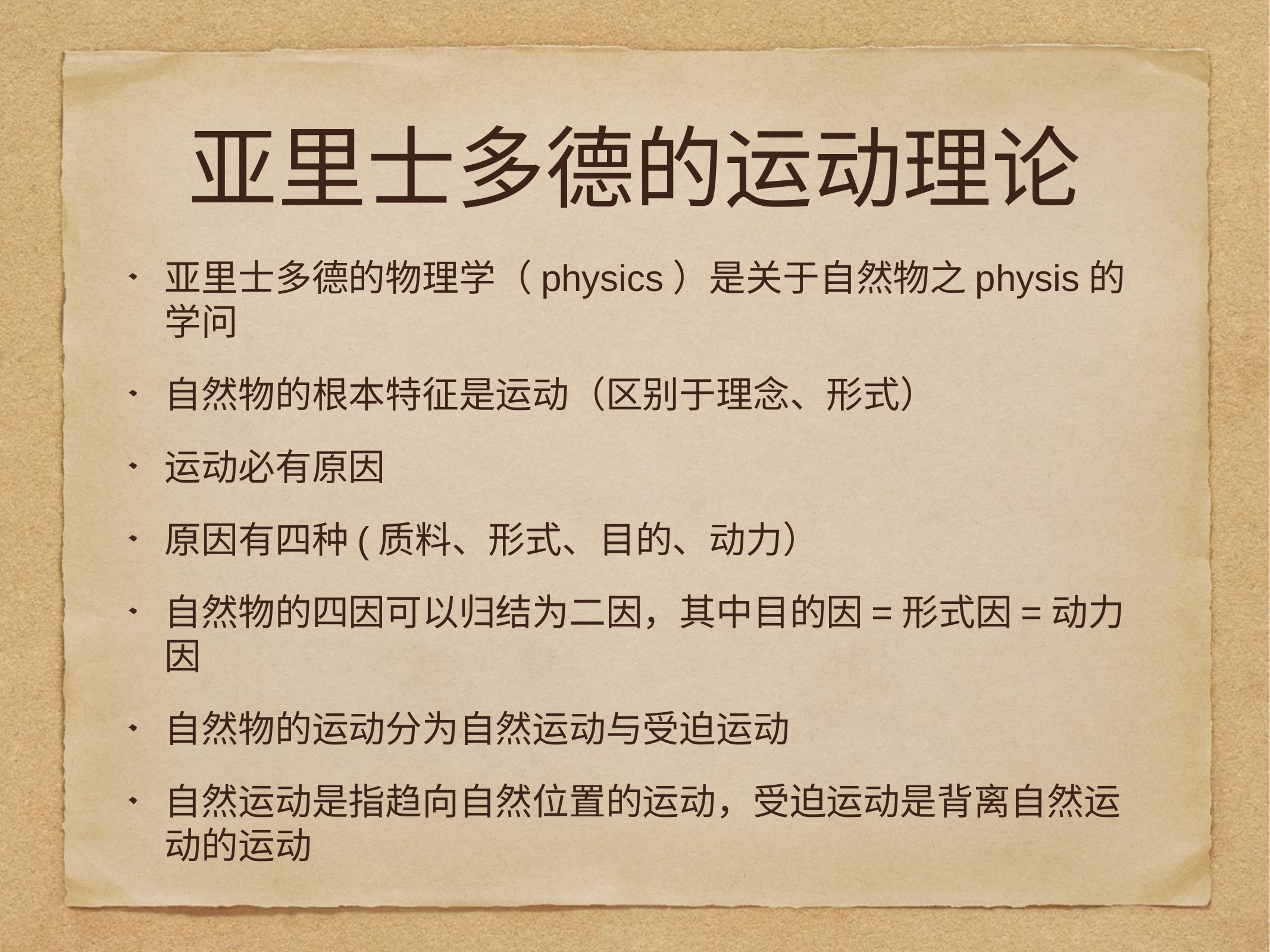

# 亚里士多德的运动理论
亚里士多德的物理学（physics）是关于自然物之physis的学问
自然物的根本特征是运动（区别于理念、形式）
运动必有原因
原因有四种(质料、形式、目的、动力）
自然物的四因可以归结为二因，其中目的因=形式因=动力因
自然物的运动分为自然运动与受迫运动
自然运动是指趋向自然位置的运动，受迫运动是背离自然运动的运动